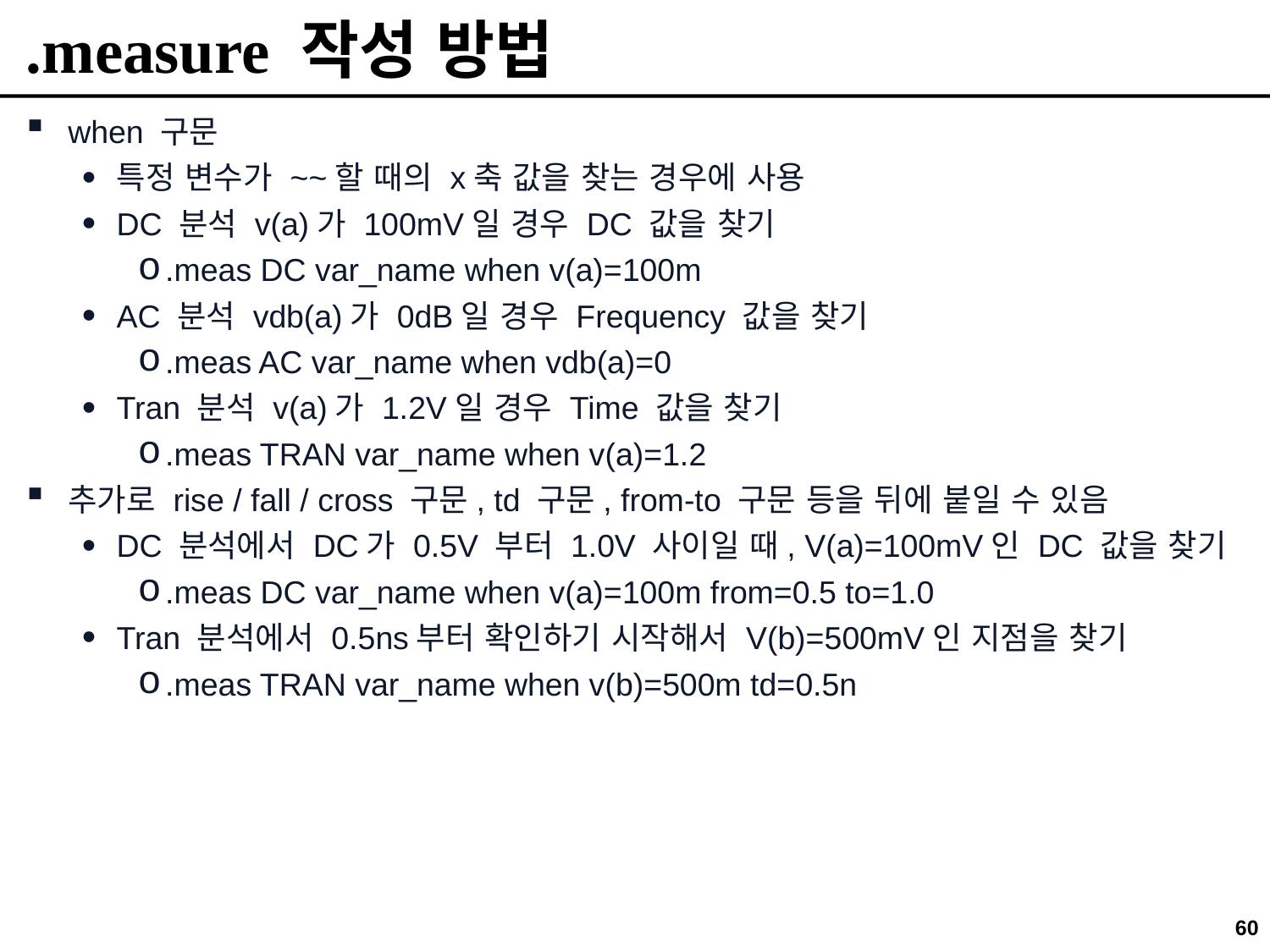

# .measure 작성 방법
when 구문
특정 변수가 ~~할 때의 x축 값을 찾는 경우에 사용
DC 분석 v(a)가 100mV일 경우 DC 값을 찾기
.meas DC var_name when v(a)=100m
AC 분석 vdb(a)가 0dB일 경우 Frequency 값을 찾기
.meas AC var_name when vdb(a)=0
Tran 분석 v(a)가 1.2V일 경우 Time 값을 찾기
.meas TRAN var_name when v(a)=1.2
추가로 rise / fall / cross 구문, td 구문, from-to 구문 등을 뒤에 붙일 수 있음
DC 분석에서 DC가 0.5V 부터 1.0V 사이일 때, V(a)=100mV인 DC 값을 찾기
.meas DC var_name when v(a)=100m from=0.5 to=1.0
Tran 분석에서 0.5ns부터 확인하기 시작해서 V(b)=500mV인 지점을 찾기
.meas TRAN var_name when v(b)=500m td=0.5n